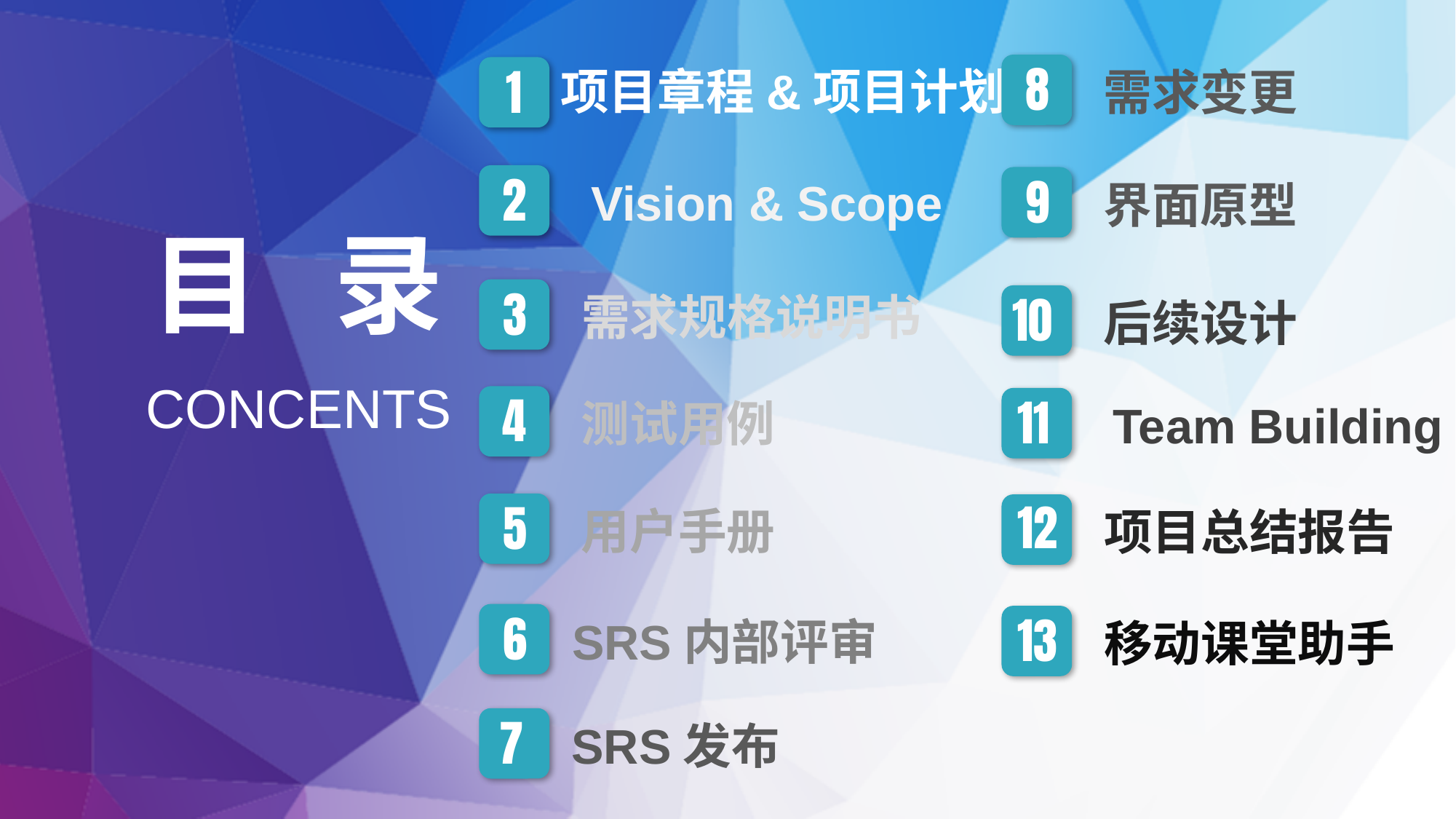

8
需求变更
项目章程&项目计划

1

2
Vision & Scope

9
界面原型
目   录

3
需求规格说明书

10
后续设计
CONCENTS

4
测试用例

11
Team Building

5
用户手册

12
项目总结报告

6
SRS内部评审

13
移动课堂助手

7
SRS发布

移动课堂助手
  4